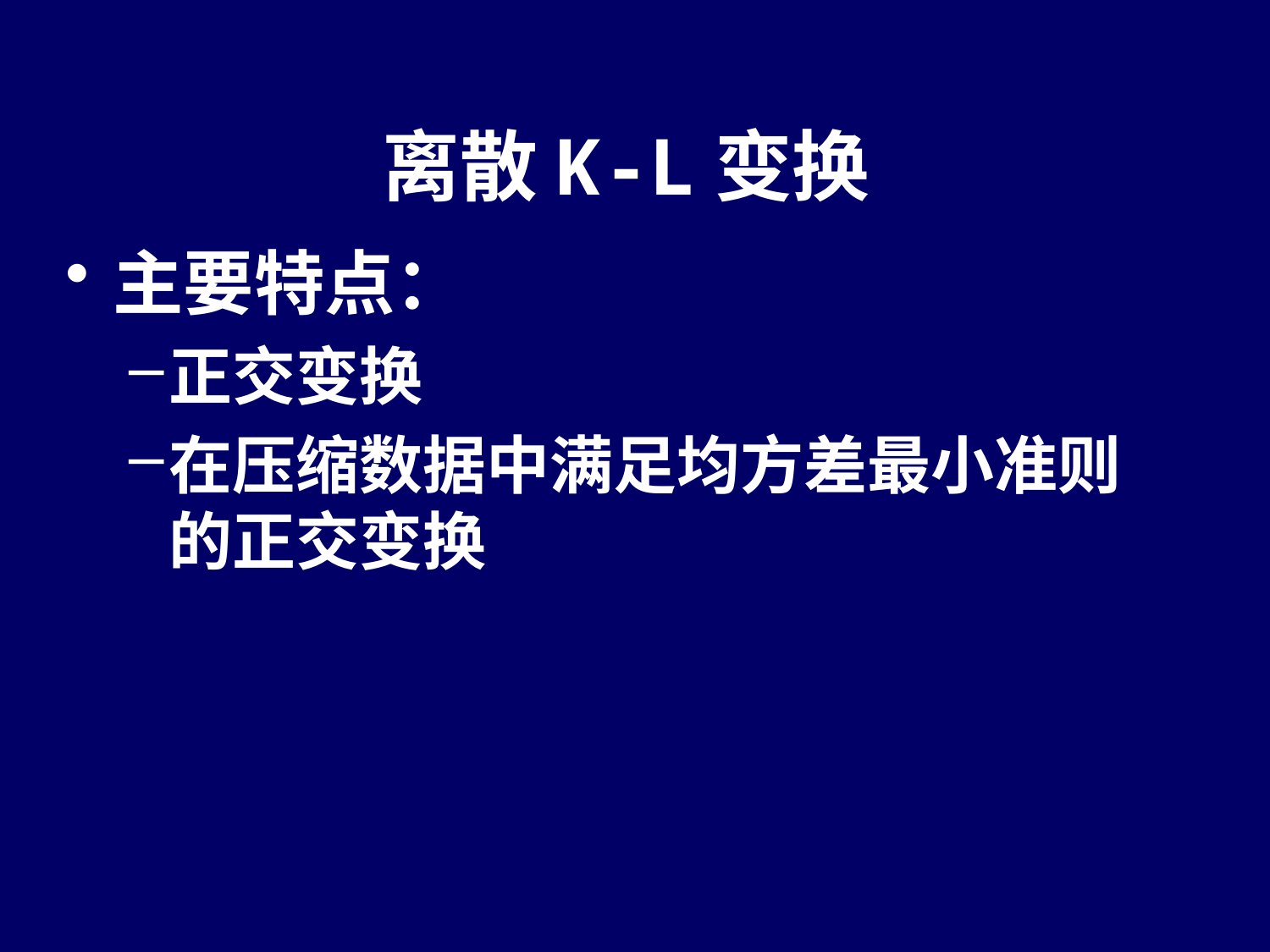

# 离散K-L变换
主要特点：
正交变换
在压缩数据中满足均方差最小准则的正交变换